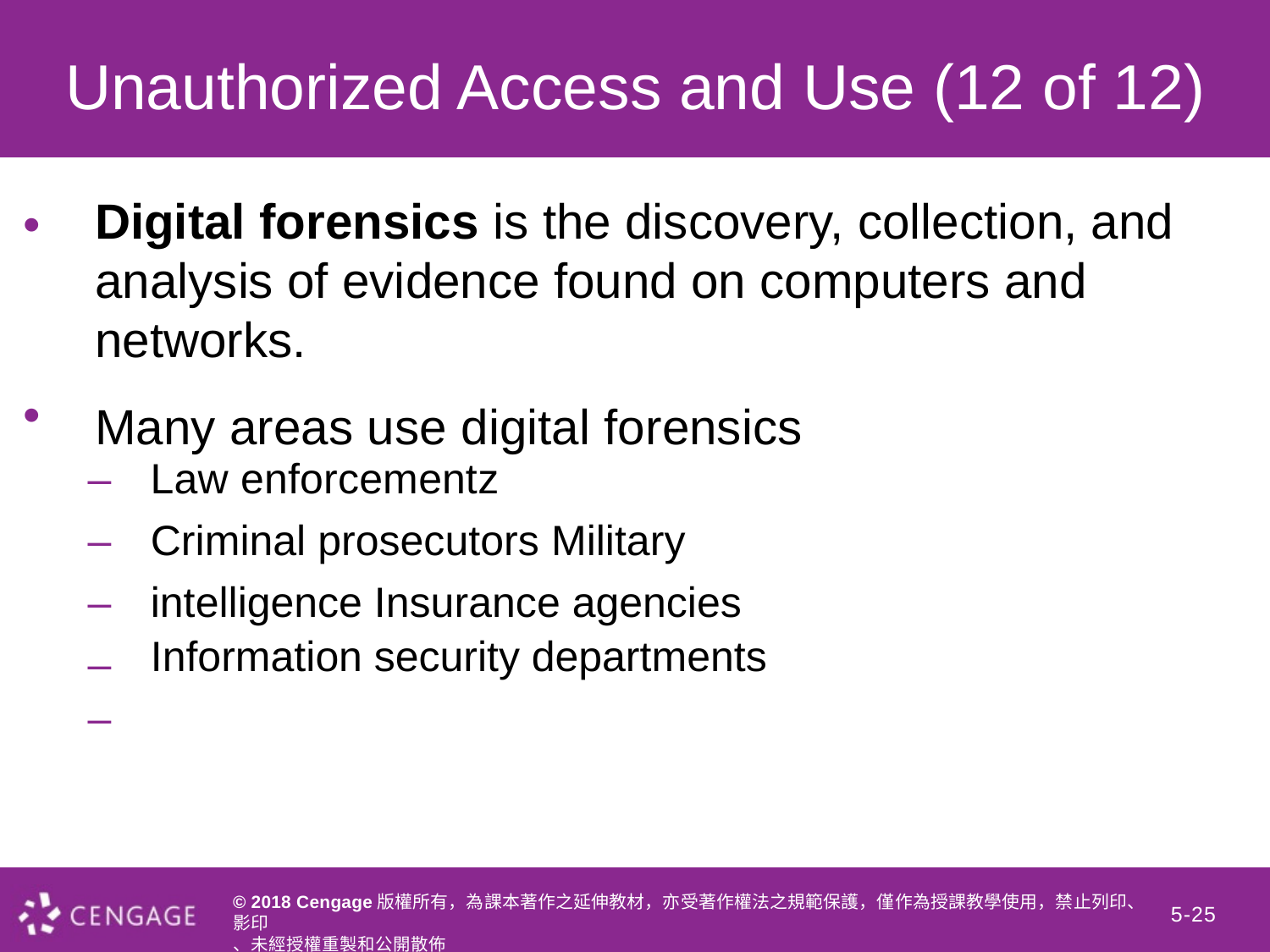

Unauthorized Access and Use (12 of 12)
•
Digital forensics is the discovery, collection, and analysis of evidence found on computers and networks.
Many areas use digital forensics
•
– – – –
–
Law enforcementz

Criminal prosecutors Military intelligence Insurance agencies
Information security departments

© 2018 Cengage版權所有，為課本著作之延伸教材，亦受著作權法之規範保護，僅作為授課教學使用，禁止列印、影印
、未經授權重製和公開散佈
5-25